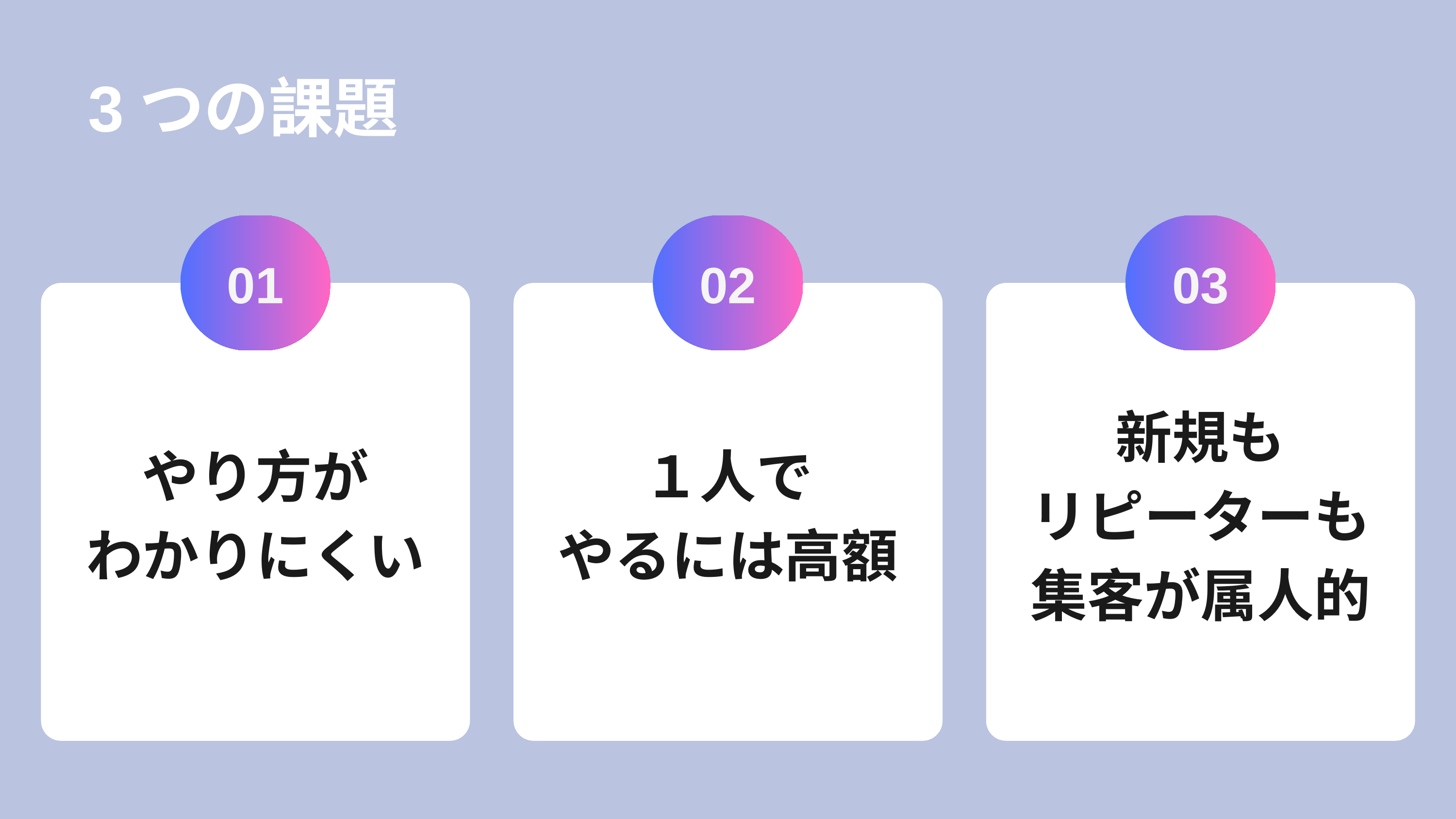

3つの課題

01
02
03

新規も
リピーターも
集客が属人的
やり方が
わかりにくい
１人で
やるには高額